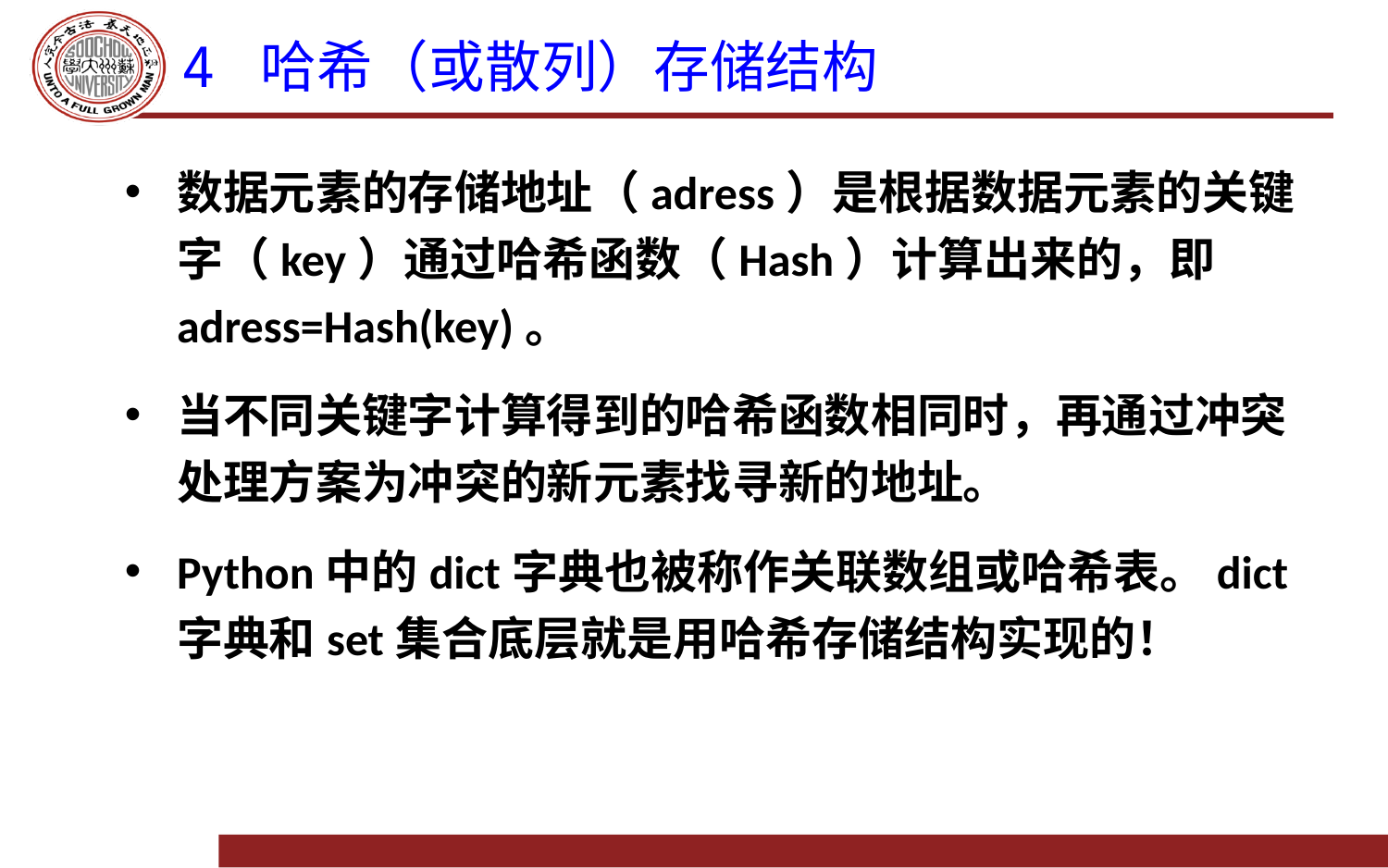

# 4 哈希（或散列）存储结构
数据元素的存储地址（adress）是根据数据元素的关键字（key）通过哈希函数（Hash）计算出来的，即adress=Hash(key)。
当不同关键字计算得到的哈希函数相同时，再通过冲突处理方案为冲突的新元素找寻新的地址。
Python中的dict字典也被称作关联数组或哈希表。dict字典和set集合底层就是用哈希存储结构实现的！